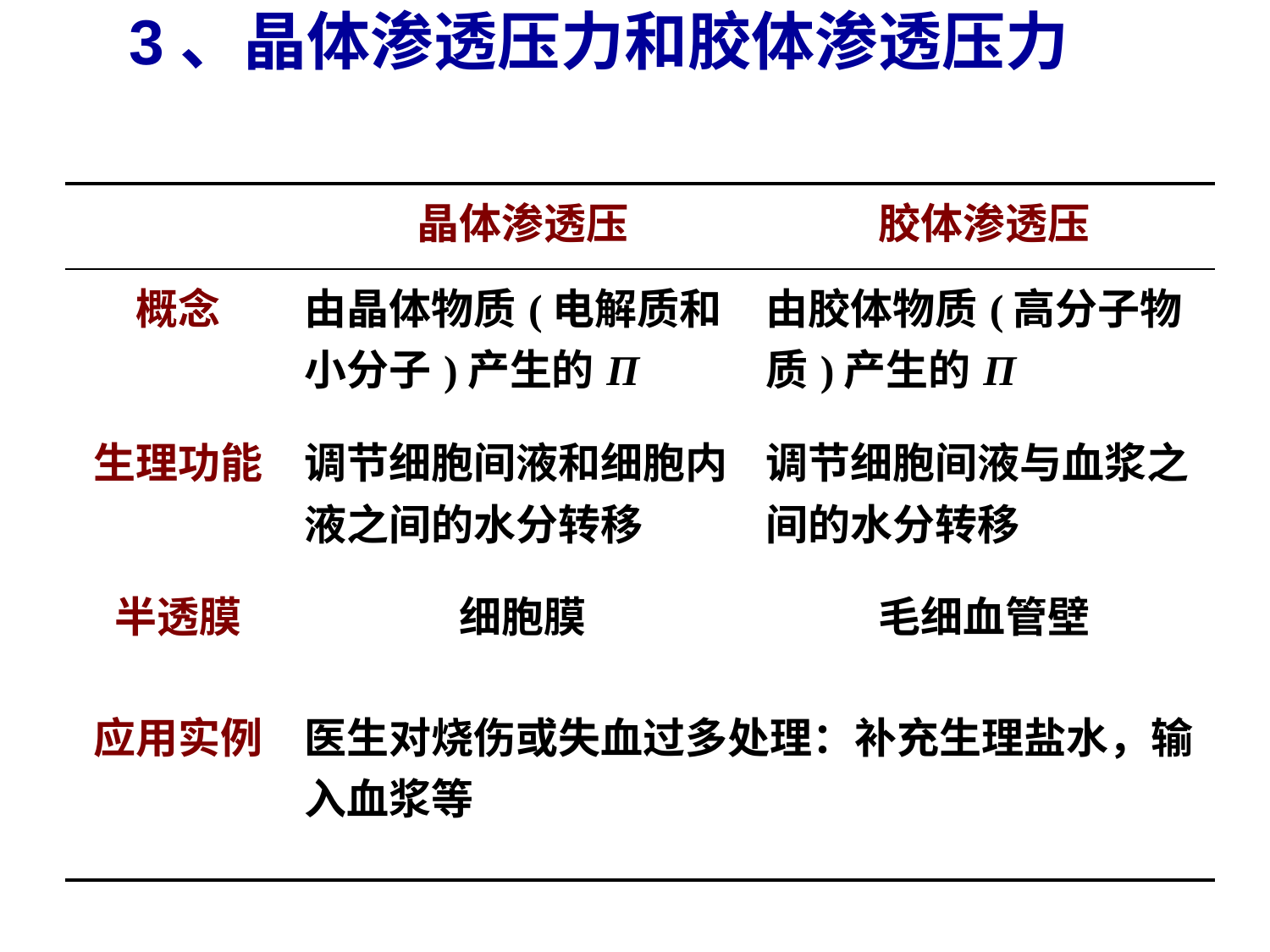

3、晶体渗透压力和胶体渗透压力

|  | 晶体渗透压 | 胶体渗透压 |
| --- | --- | --- |
| 概念 | 由晶体物质(电解质和小分子)产生的Π | 由胶体物质(高分子物质)产生的Π |
| 生理功能 | 调节细胞间液和细胞内液之间的水分转移 | 调节细胞间液与血浆之间的水分转移 |
| 半透膜 | 细胞膜 | 毛细血管壁 |
| 应用实例 | 医生对烧伤或失血过多处理：补充生理盐水，输入血浆等 |  |
60